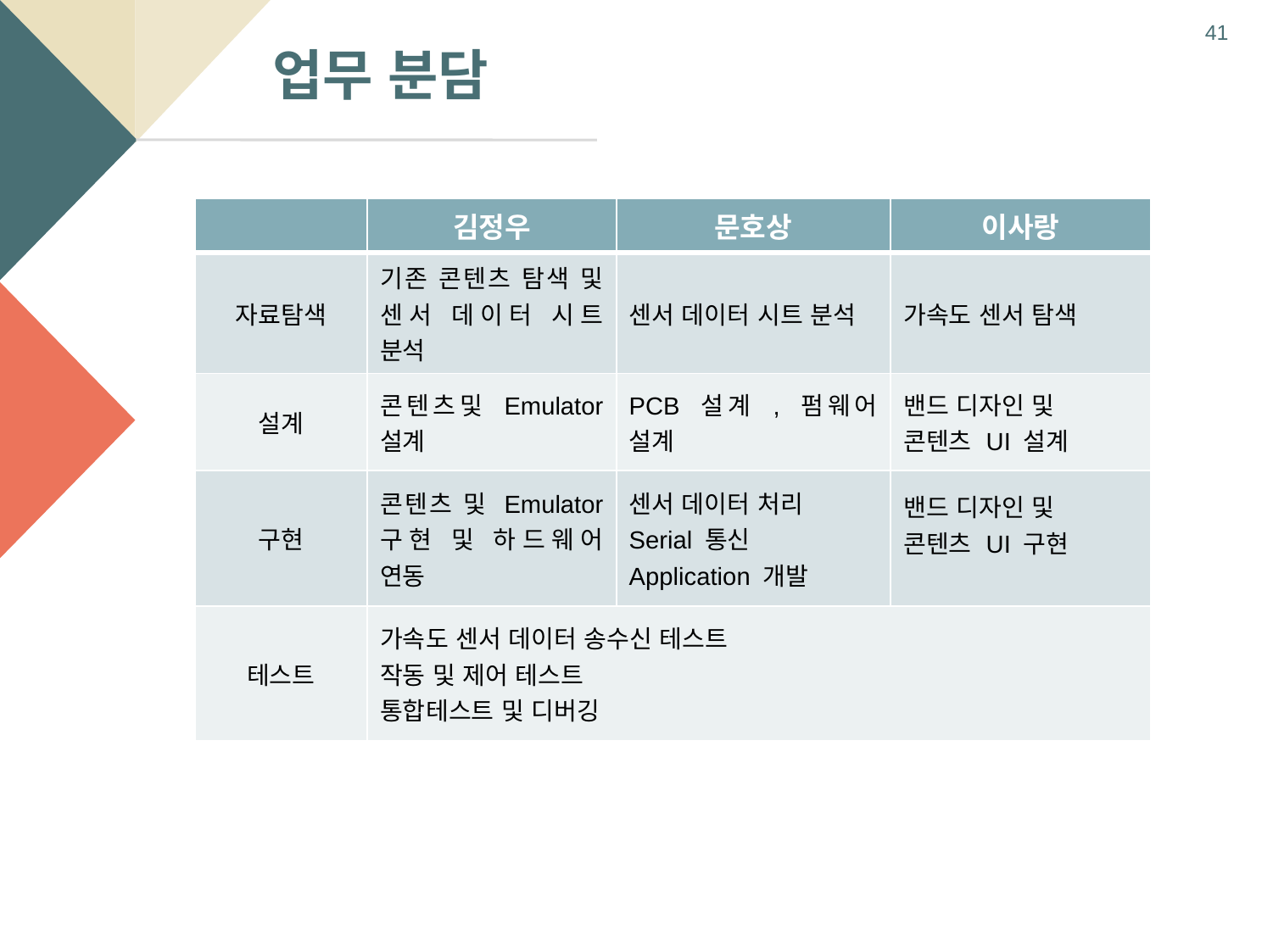

41
업무 분담
|  | 김정우 | 문호상 | 이사랑 |
| --- | --- | --- | --- |
| 자료탐색 | 기존 콘텐츠 탐색 및 센서 데이터 시트 분석 | 센서 데이터 시트 분석 | 가속도 센서 탐색 |
| 설계 | 콘텐츠및 Emulator 설계 | PCB 설계 , 펌웨어 설계 | 밴드 디자인 및 콘텐츠 UI 설계 |
| 구현 | 콘텐츠 및 Emulator 구현 및 하드웨어 연동 | 센서 데이터 처리 Serial 통신 Application 개발 | 밴드 디자인 및 콘텐츠 UI 구현 |
| 테스트 | 가속도 센서 데이터 송수신 테스트 작동 및 제어 테스트 통합테스트 및 디버깅 |  |  |